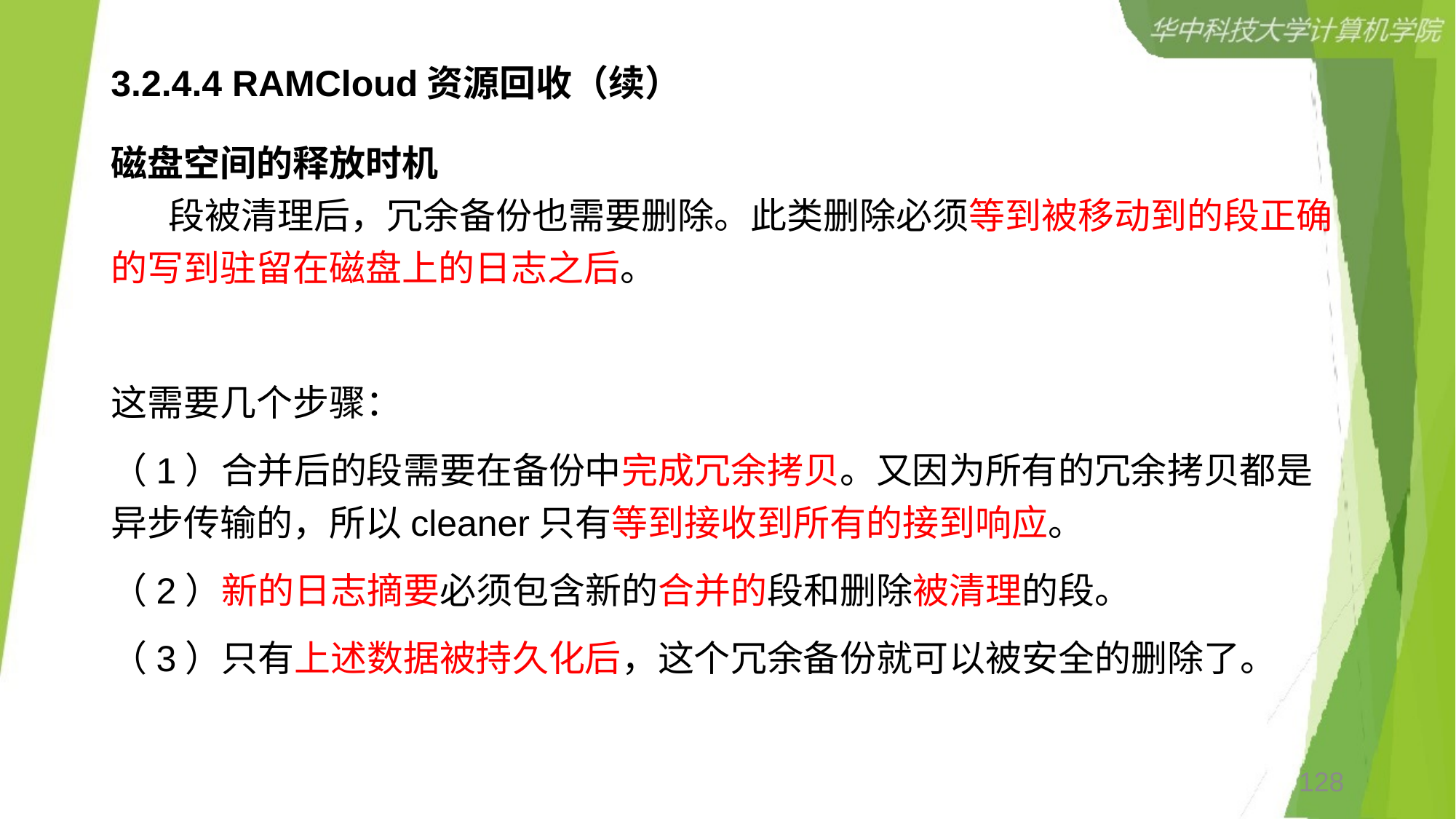

# 3.2.4.4 RAMCloud资源回收（续）
磁盘空间的释放时机
       段被清理后，冗余备份也需要删除。此类删除必须等到被移动到的段正确的写到驻留在磁盘上的日志之后。

这需要几个步骤：
（1）合并后的段需要在备份中完成冗余拷贝。又因为所有的冗余拷贝都是异步传输的，所以cleaner只有等到接收到所有的接到响应。
（2）新的日志摘要必须包含新的合并的段和删除被清理的段。
（3）只有上述数据被持久化后，这个冗余备份就可以被安全的删除了。
128